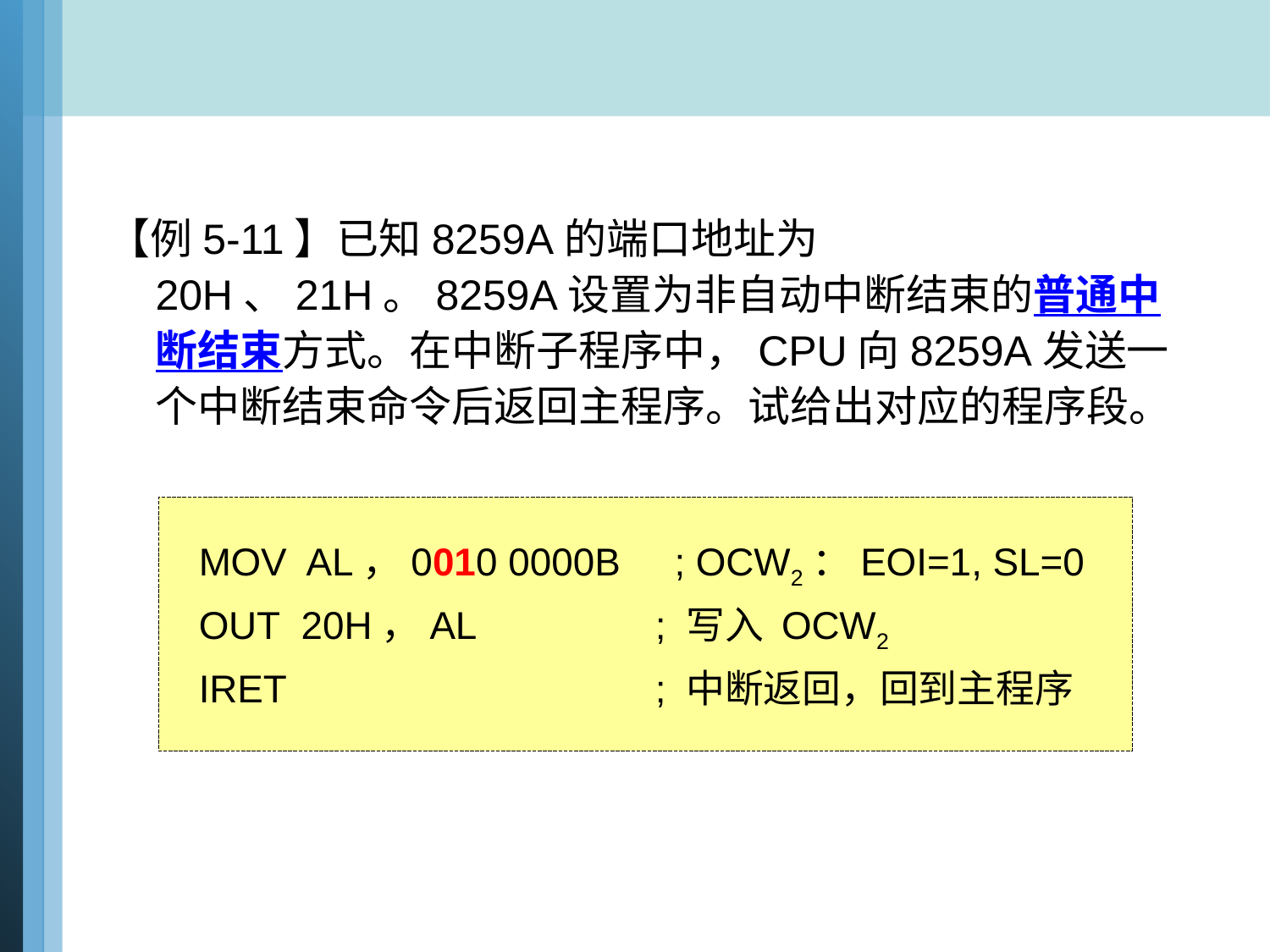

【例5-11】已知8259A的端口地址为20H、21H。8259A设置为非自动中断结束的普通中断结束方式。在中断子程序中，CPU向8259A发送一个中断结束命令后返回主程序。试给出对应的程序段。
MOV  AL，0010 0000B     ; OCW2：EOI=1, SL=0
OUT  20H，AL	       ; 写入 OCW2
IRET			       ; 中断返回，回到主程序
135